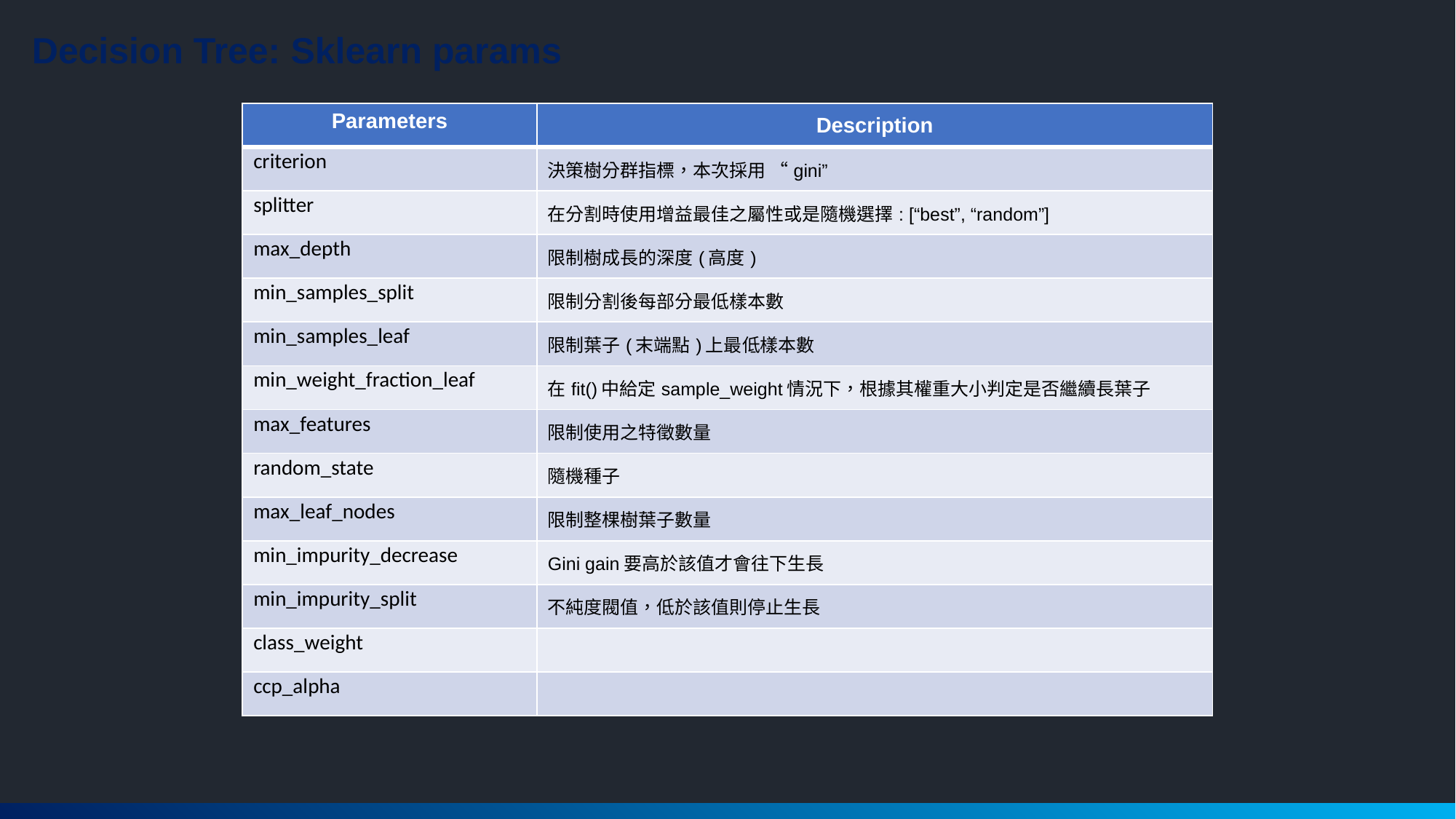

Decision Tree: Sklearn params
| Parameters | Description |
| --- | --- |
| criterion | 決策樹分群指標，本次採用 “gini” |
| splitter | 在分割時使用增益最佳之屬性或是隨機選擇: [“best”, “random”] |
| max\_depth | 限制樹成長的深度(高度) |
| min\_samples\_split | 限制分割後每部分最低樣本數 |
| min\_samples\_leaf | 限制葉子(末端點)上最低樣本數 |
| min\_weight\_fraction\_leaf | 在fit()中給定sample\_weight情況下，根據其權重大小判定是否繼續長葉子 |
| max\_features | 限制使用之特徵數量 |
| random\_state | 隨機種子 |
| max\_leaf\_nodes | 限制整棵樹葉子數量 |
| min\_impurity\_decrease | Gini gain要高於該值才會往下生長 |
| min\_impurity\_split | 不純度閥值，低於該值則停止生長 |
| class\_weight |  |
| ccp\_alpha |  |